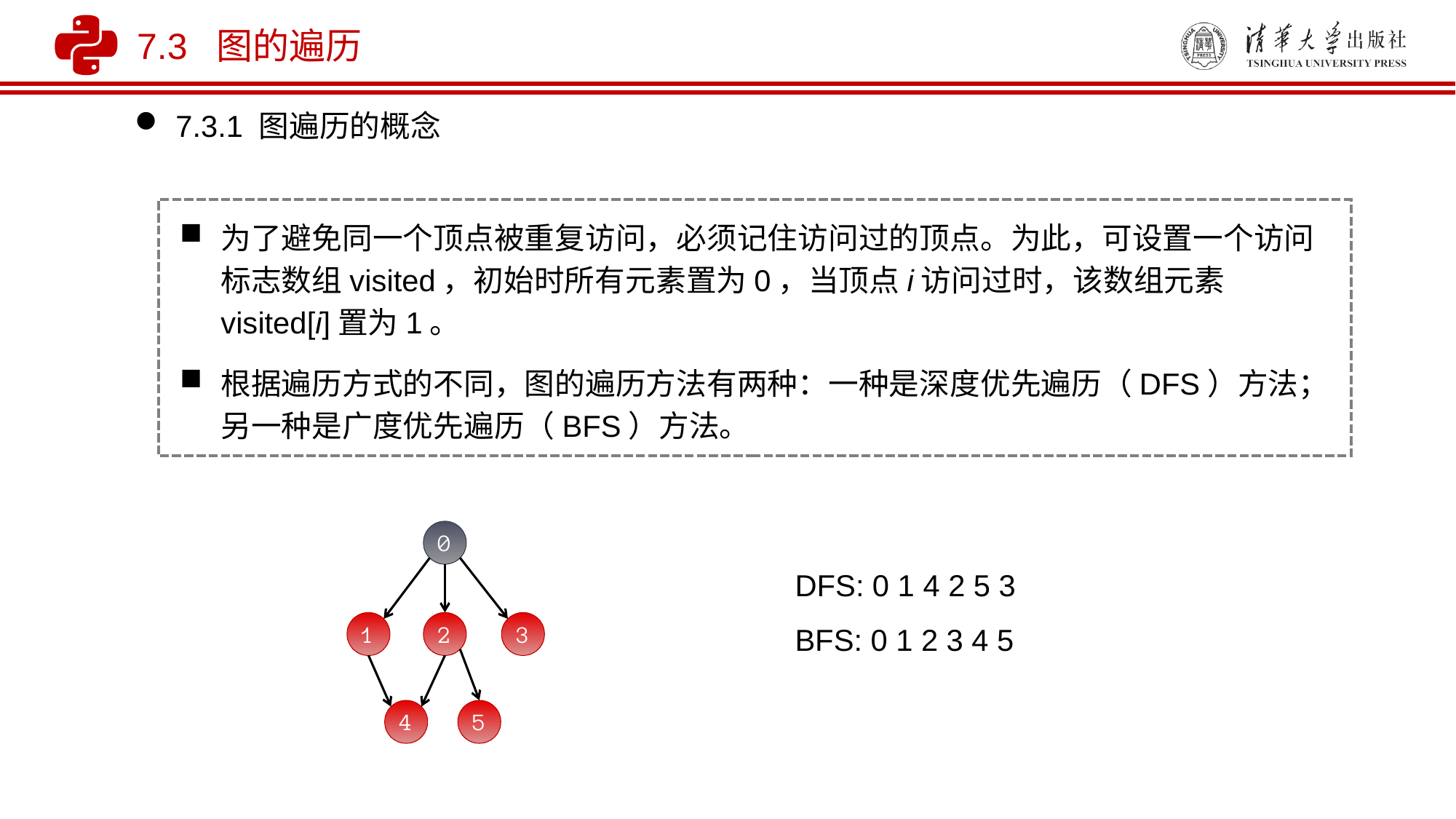

7.3  图的遍历
7.3.1 图遍历的概念
为了避免同一个顶点被重复访问，必须记住访问过的顶点。为此，可设置一个访问标志数组visited，初始时所有元素置为0，当顶点i访问过时，该数组元素visited[i]置为1。
根据遍历方式的不同，图的遍历方法有两种：一种是深度优先遍历（DFS）方法；另一种是广度优先遍历（BFS）方法。
0
1
2
3
4
5
DFS: 0 1 4 2 5 3
BFS: 0 1 2 3 4 5